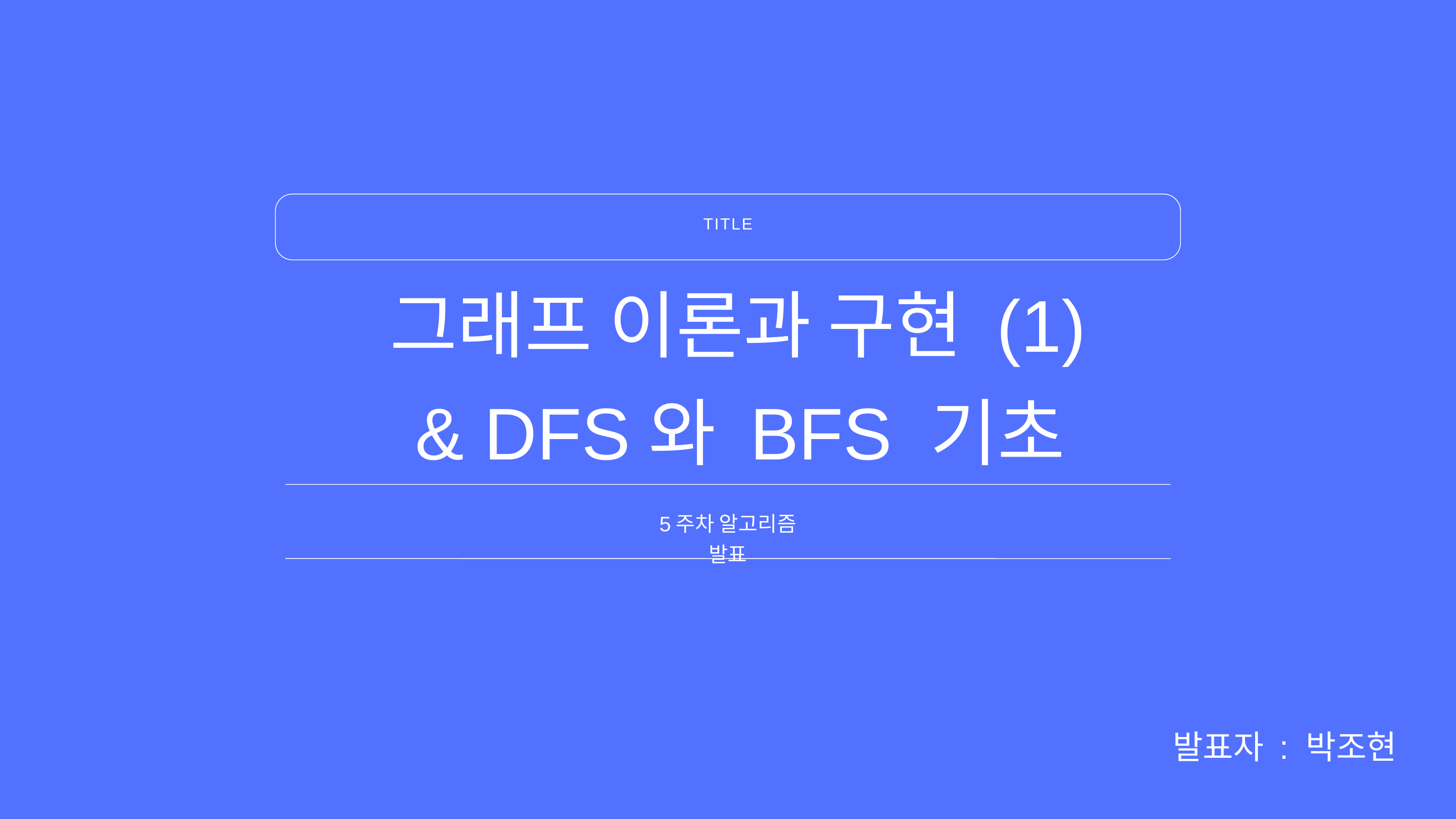

TITLE
그래프 이론과 구현 (1)
& DFS와 BFS 기초

5주차 알고리즘 발표

발표자 : 박조현